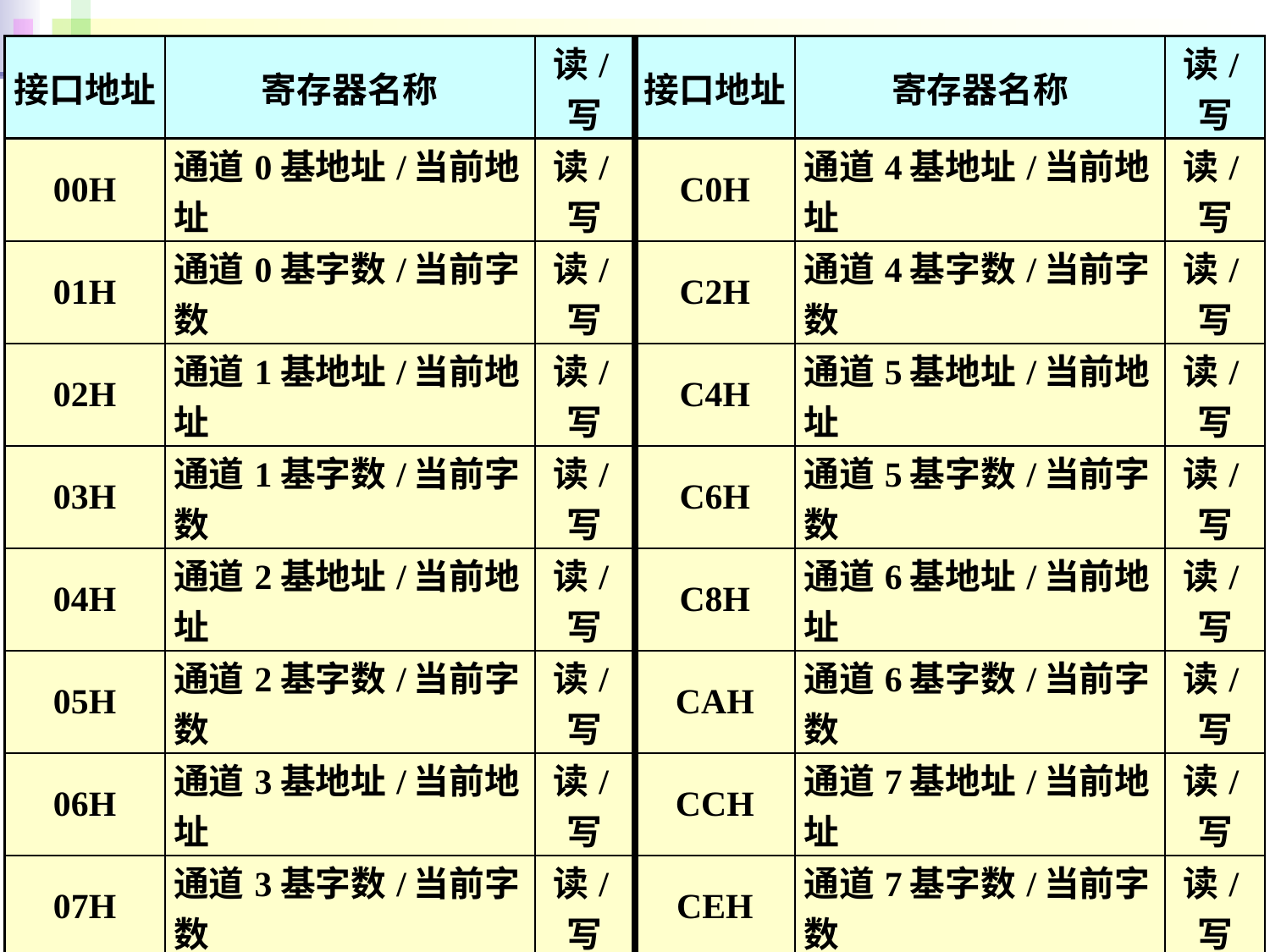

| 接口地址 | 寄存器名称 | 读/写 | 接口地址 | 寄存器名称 | 读/写 |
| --- | --- | --- | --- | --- | --- |
| 00H | 通道0基地址/当前地址 | 读/写 | C0H | 通道4基地址/当前地址 | 读/写 |
| 01H | 通道0基字数/当前字数 | 读/写 | C2H | 通道4基字数/当前字数 | 读/写 |
| 02H | 通道1基地址/当前地址 | 读/写 | C4H | 通道5基地址/当前地址 | 读/写 |
| 03H | 通道1基字数/当前字数 | 读/写 | C6H | 通道5基字数/当前字数 | 读/写 |
| 04H | 通道2基地址/当前地址 | 读/写 | C8H | 通道6基地址/当前地址 | 读/写 |
| 05H | 通道2基字数/当前字数 | 读/写 | CAH | 通道6基字数/当前字数 | 读/写 |
| 06H | 通道3基地址/当前地址 | 读/写 | CCH | 通道7基地址/当前地址 | 读/写 |
| 07H | 通道3基字数/当前字数 | 读/写 | CEH | 通道7基字数/当前字数 | 读/写 |
| 08H | 通道0～3命令字 | 只写 | D0H | 通道4～7命令字 | 只写 |
|  | 通道0～3状态寄存器 | 只读 |  | 通道4～7状态寄存器 | 只读 |
| 0AH | 通道0~3单通道屏蔽字 | 只写 | D4H | 通道4~7单通道屏蔽字 | 只写 |
| 0BH | 通道0～3方式控制字 | 只写 | D6H | 通道4～7方式控制字 | 只写 |
| 0CH | 通道0～3清字节指针 | 只写 | D8H | 通道4～7清字节指针 | 只写 |
| 0DH | 通道0～3写总清命令 | 只写 | DAH | 通道4～7写总清命令 | 只写 |
| 0EH | 通道0~3清屏蔽(无效) | 只写 | DCH | 通道4~7清屏蔽(无效) | 只写 |
| 0FH | 通道0~3四通道屏蔽字 | 读/写 | DEH | 通道4~7四通道屏蔽字 | 读/写 |
| 87H | 通道0页面寄存器 | 读/写 | 8BH | 通道5页面寄存器 | 读/写 |
| 83H | 通道1页面寄存器 | 读/写 | 89H | 通道6页面寄存器 | 读/写 |
| 81H | 通道2页面寄存器 | 读/写 | 8AH | 通道7页面寄存器 | 读/写 |
| 82H | 通道3页面寄存器 | 读/写 |  |  |  |
240